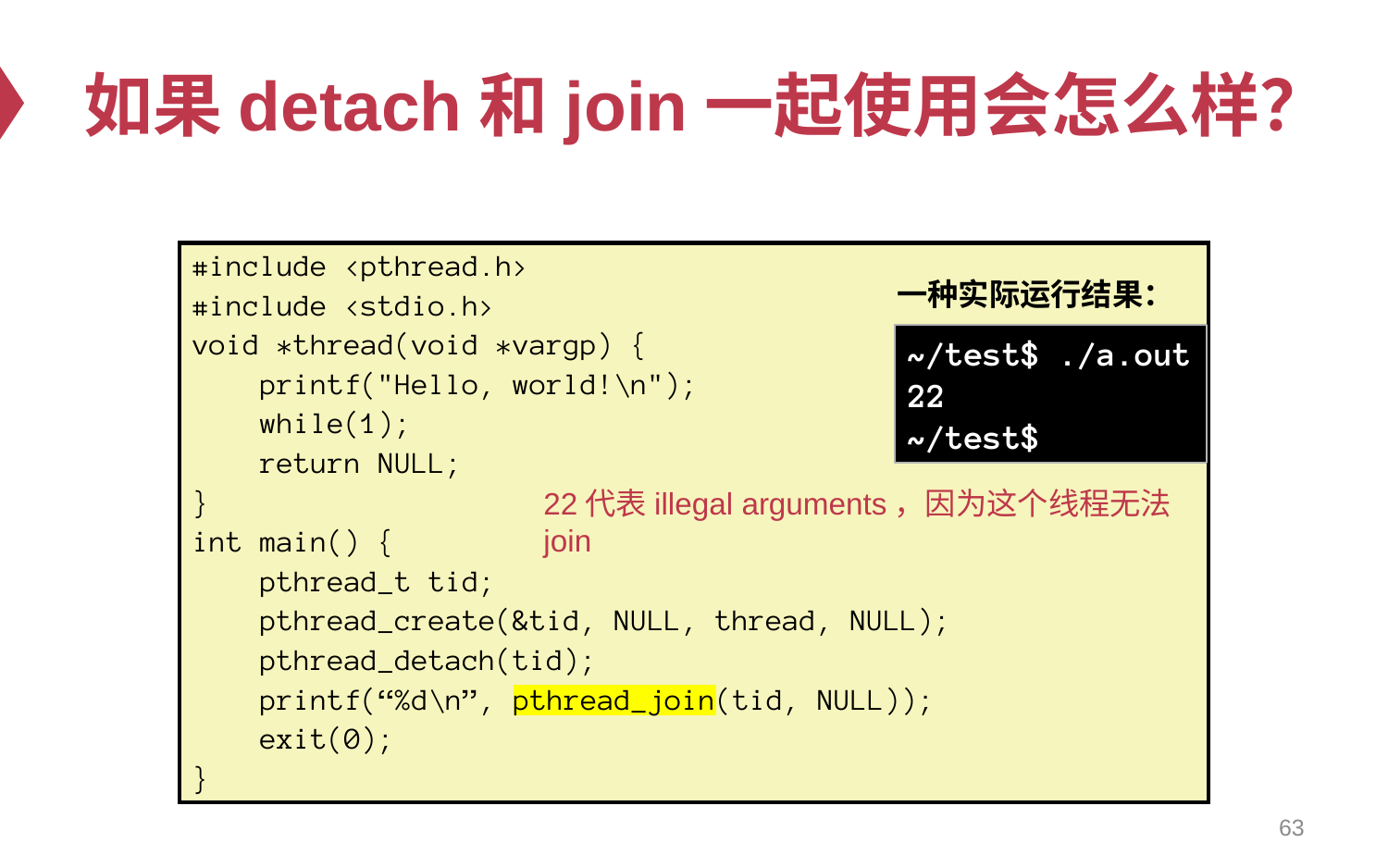

# 如果detach和join一起使用会怎么样？
#include <pthread.h>
#include <stdio.h>
void *thread(void *vargp) {
    printf("Hello, world!\n");
    while(1);
    return NULL;
}
int main() {
    pthread_t tid;
    pthread_create(&tid, NULL, thread, NULL);
    pthread_detach(tid);
    printf(“%d\n”, pthread_join(tid, NULL));
    exit(0);
}
一种实际运行结果：
~/test$ ./a.out
22
~/test$
22代表illegal arguments，因为这个线程无法join
63